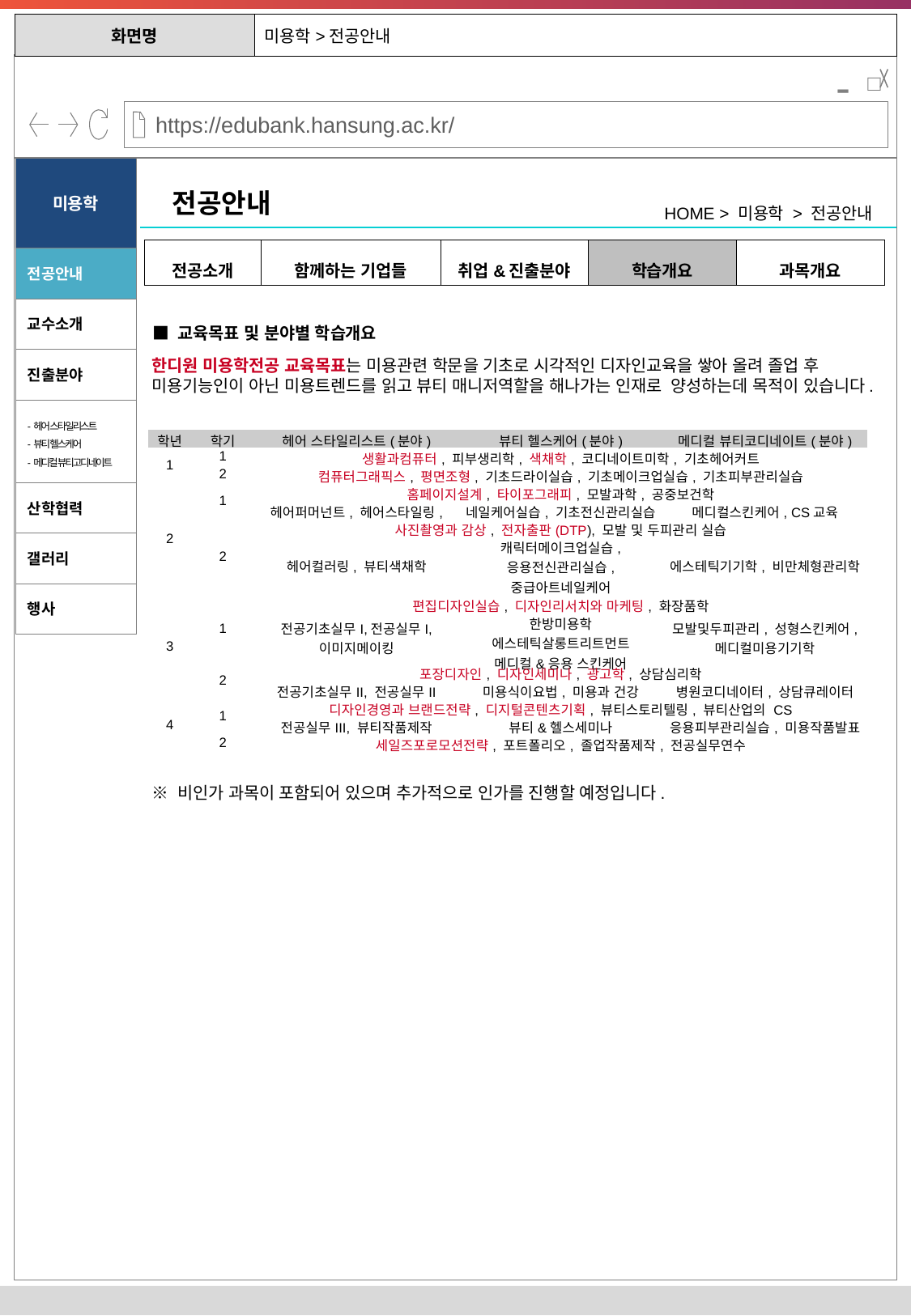

| 화면명 | 미용학>전공안내 |
| --- | --- |
-
미용학
전공안내
HOME > 미용학 > 전공안내
| 전공소개 | 함께하는 기업들 | 취업&진출분야 | 학습개요 | 과목개요 |
| --- | --- | --- | --- | --- |
전공안내
교수소개
■ 교육목표 및 분야별 학습개요
진출분야
한디원 미용학전공 교육목표는 미용관련 학문을 기초로 시각적인 디자인교육을 쌓아 올려 졸업 후 미용기능인이 아닌 미용트렌드를 읽고 뷰티 매니저역할을 해나가는 인재로  양성하는데 목적이 있습니다.
-헤어 스타일리스트
-뷰티 헬스케어
-메디컬 뷰티고디네이트
| 학년 | 학기 | 헤어 스타일리스트(분야) | 뷰티 헬스케어(분야) | 메디컬 뷰티코디네이트(분야) |
| --- | --- | --- | --- | --- |
| 1 | 1 | 생활과컴퓨터, 피부생리학, 색채학, 코디네이트미학, 기초헤어커트 |  |  |
|  | 2 | 컴퓨터그래픽스, 평면조형, 기초드라이실습, 기초메이크업실습, 기초피부관리실습 |  |  |
| 2 | 1 | 홈페이지설계, 타이포그래피, 모발과학, 공중보건학 |  |  |
|  |  | 헤어퍼머넌트, 헤어스타일링, | 네일케어실습, 기초전신관리실습 | 메디컬스킨케어, CS교육 |
|  | 2 | 사진촬영과 감상, 전자출판(DTP), 모발 및 두피관리 실습 |  |  |
|  |  | 헤어컬러링, 뷰티색채학 | 캐릭터메이크업실습, 응용전신관리실습, 중급아트네일케어 | 에스테틱기기학, 비만체형관리학 |
| 3 | 1 | 편집디자인실습, 디자인리서치와 마케팅, 화장품학 |  |  |
|  |  | 전공기초실무I,전공실무I, 이미지메이킹 | 한방미용학 에스테틱살롱트리트먼트 메디컬&응용 스킨케어 | 모발및두피관리, 성형스킨케어, 메디컬미용기기학 |
|  | 2 | 포장디자인, 디자인세미나, 광고학, 상담심리학 |  |  |
|  |  | 전공기초실무II, 전공실무II | 미용식이요법, 미용과 건강 | 병원코디네이터, 상담큐레이터 |
| 4 | 1 | 디자인경영과 브랜드전략, 디지털콘텐츠기획, 뷰티스토리텔링, 뷰티산업의 CS |  |  |
|  |  | 전공실무III, 뷰티작품제작 | 뷰티&헬스세미나 | 응용피부관리실습, 미용작품발표 |
|  | 2 | 세일즈포로모션전략, 포트폴리오, 졸업작품제작, 전공실무연수 |  |  |
산학협력
갤러리
행사
※ 비인가 과목이 포함되어 있으며 추가적으로 인가를 진행할 예정입니다.